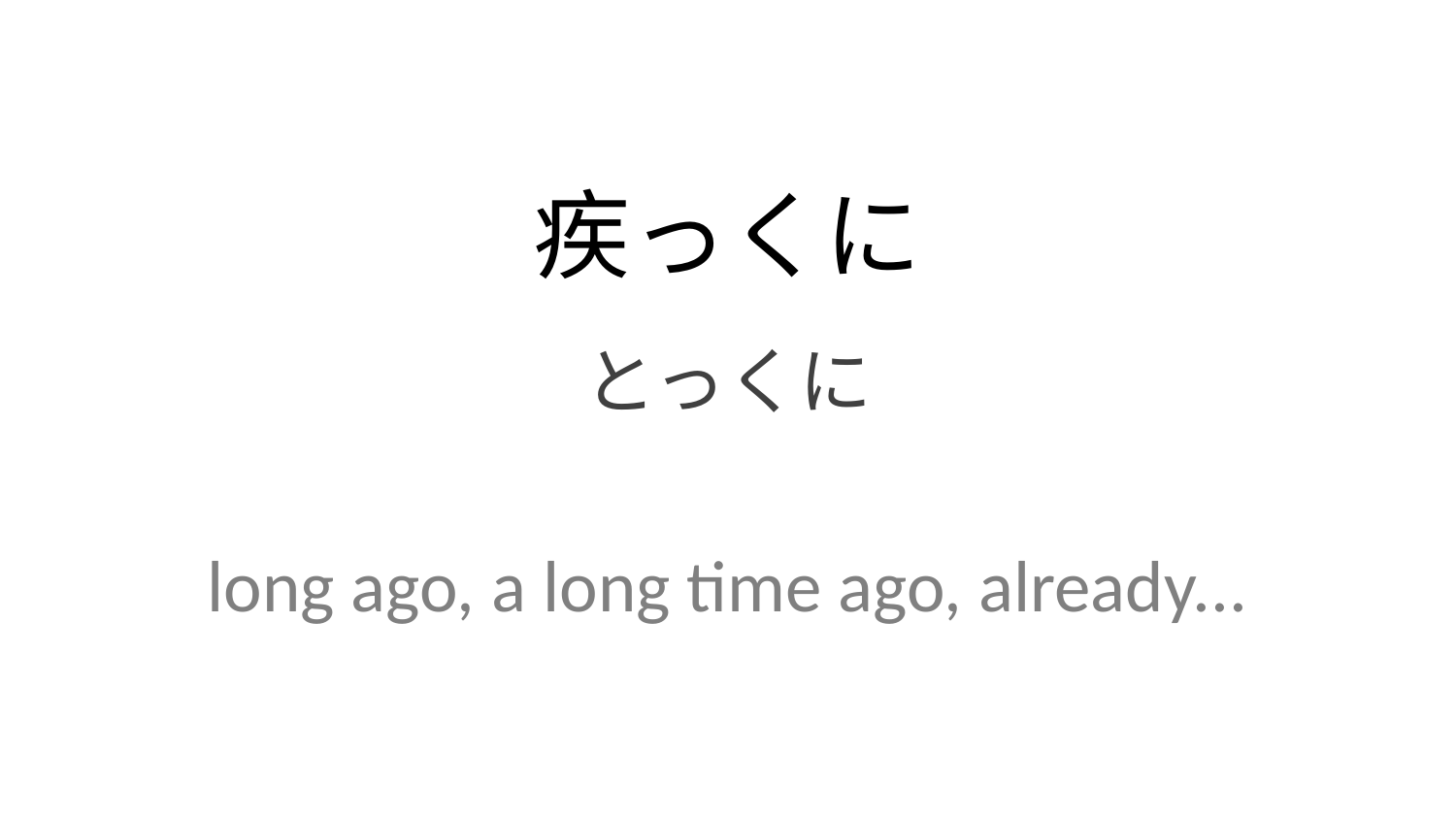

疾っくに

とっくに
long ago, a long time ago, already...